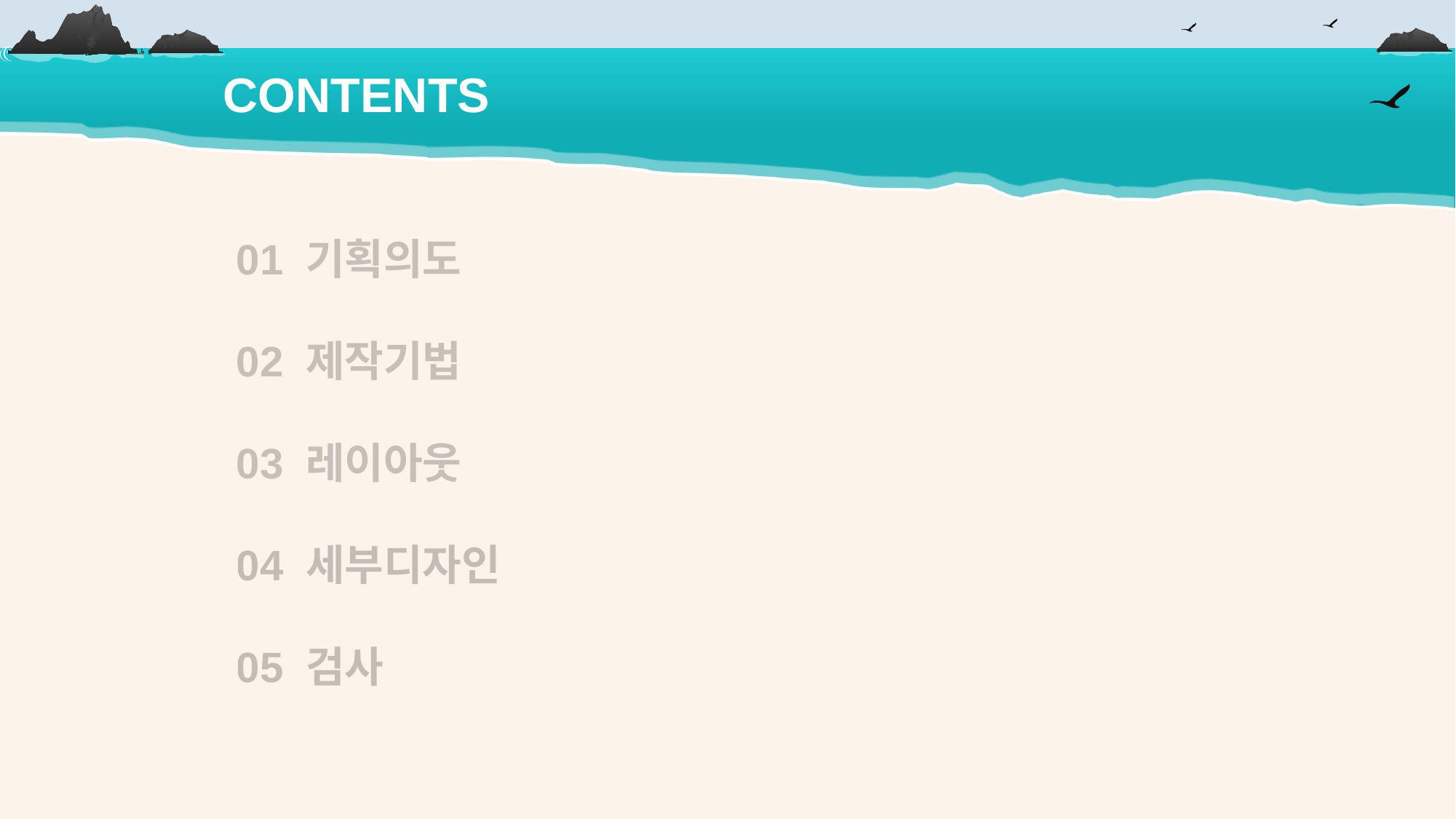

CONTENTS
01 기획의도

02 제작기법

03 레이아웃

04 세부디자인

05 검사